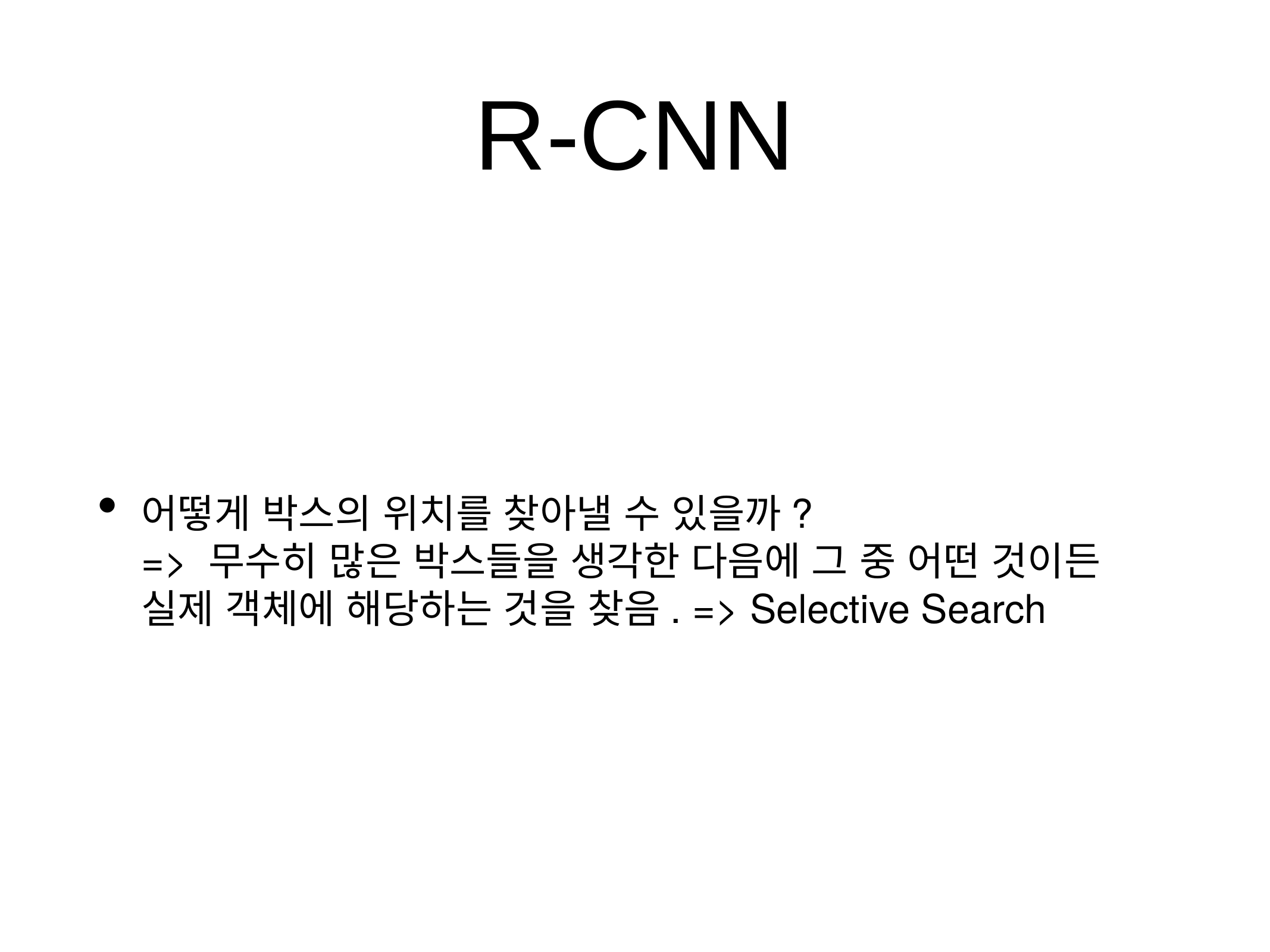

# R-CNN
어떻게 박스의 위치를 찾아낼 수 있을까?
=> 무수히 많은 박스들을 생각한 다음에 그 중 어떤 것이든 실제 객체에 해당하는 것을 찾음. => Selective Search